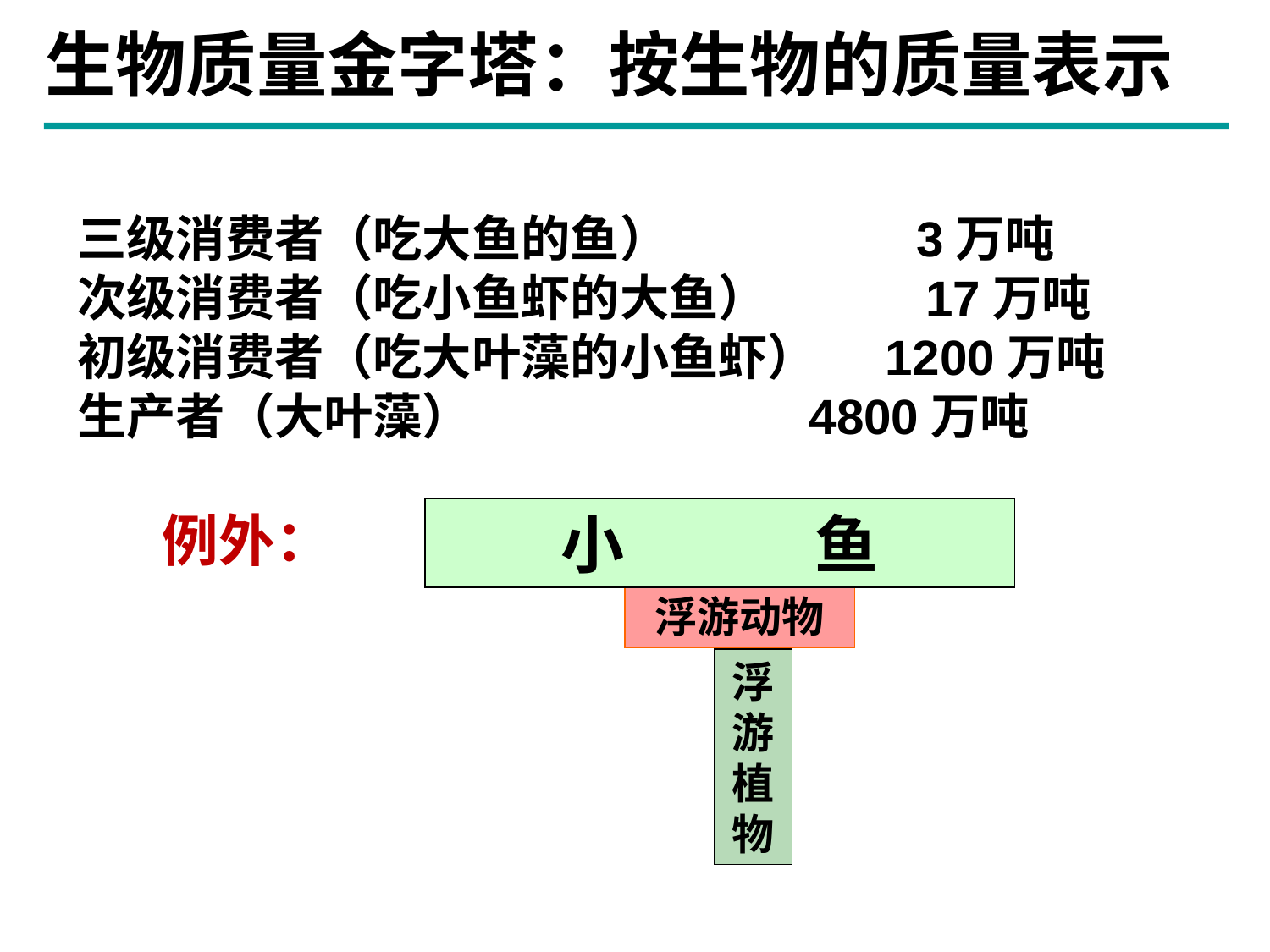

生物质量金字塔：按生物的质量表示
三级消费者（吃大鱼的鱼）                     3万吨
次级消费者（吃小鱼虾的大鱼）             17万吨
初级消费者（吃大叶藻的小鱼虾）     1200万吨
生产者（大叶藻）                             4800万吨

例外：
小　　　鱼

浮游动物
浮游植物